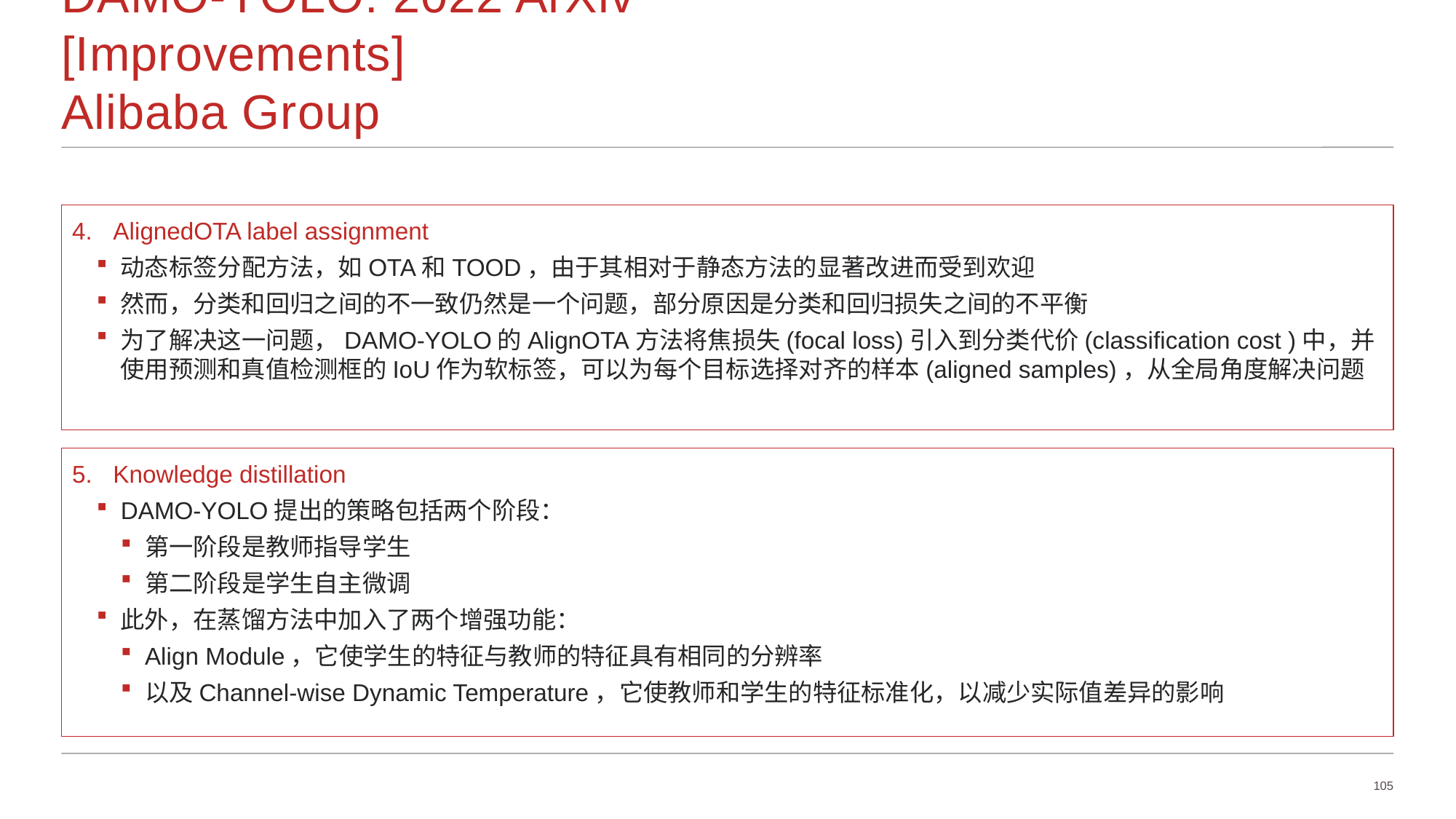

# DAMO-YOLO: 2022 ArXiv					[Improvements] Alibaba Group
AlignedOTA label assignment
动态标签分配方法，如OTA和TOOD，由于其相对于静态方法的显著改进而受到欢迎
然而，分类和回归之间的不一致仍然是一个问题，部分原因是分类和回归损失之间的不平衡
为了解决这一问题，DAMO-YOLO的AlignOTA方法将焦损失(focal loss)引入到分类代价(classification cost )中，并使用预测和真值检测框的IoU作为软标签，可以为每个目标选择对齐的样本(aligned samples)，从全局角度解决问题
Knowledge distillation
DAMO-YOLO提出的策略包括两个阶段：
第一阶段是教师指导学生
第二阶段是学生自主微调
此外，在蒸馏方法中加入了两个增强功能：
Align Module，它使学生的特征与教师的特征具有相同的分辨率
以及Channel-wise Dynamic Temperature，它使教师和学生的特征标准化，以减少实际值差异的影响